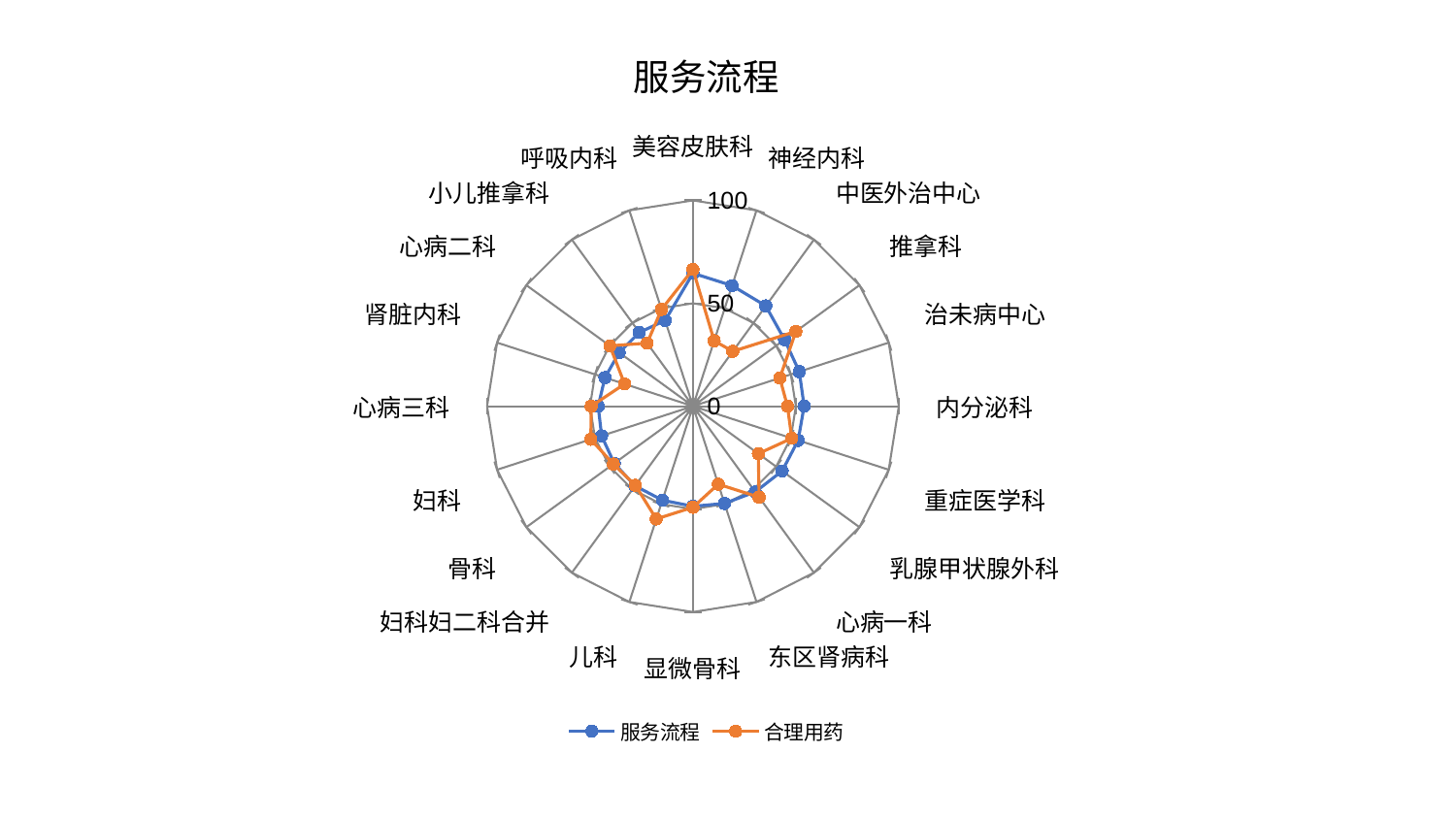

### Chart: 服务流程

| Category | 服务流程 | 合理用药 |
|---|---|---|
| 美容皮肤科 | 64.59836319206264 | 66.4554598282805 |
| 神经内科 | 61.601583834343536 | 33.42497522597865 |
| 中医外治中心 | 60.23853634610441 | 32.93387902588918 |
| 推拿科 | 55.0088680415247 | 61.812957157743476 |
| 治未病中心 | 54.33983009142423 | 44.389061148295504 |
| 内分泌科 | 54.02042868615561 | 45.933207808942896 |
| 重症医学科 | 53.76180387122292 | 50.502423929283346 |
| 乳腺甲状腺外科 | 53.56861829658644 | 39.29426935092765 |
| 心病一科 | 51.49481292063044 | 54.70035437405727 |
| 东区肾病科 | 49.68097514270262 | 39.86499993590427 |
| 显微骨科 | 48.63757694305505 | 49.12973277659158 |
| 儿科 | 48.02818694726711 | 57.62578673024382 |
| 妇科妇二科合并 | 47.85024827990578 | 47.52603275826288 |
| 骨科 | 47.2674985476095 | 47.83173065911315 |
| 妇科 | 46.63421874681527 | 52.16279428599356 |
| 心病三科 | 46.002361243184936 | 49.4031589650239 |
| 肾脏内科 | 44.94092827356248 | 34.91009647891081 |
| 心病二科 | 44.31335146942654 | 49.87498422762134 |
| 小儿推拿科 | 44.30557002293907 | 37.86196222994752 |
| 呼吸内科 | 43.77530984942102 | 49.455395238756424 |
55